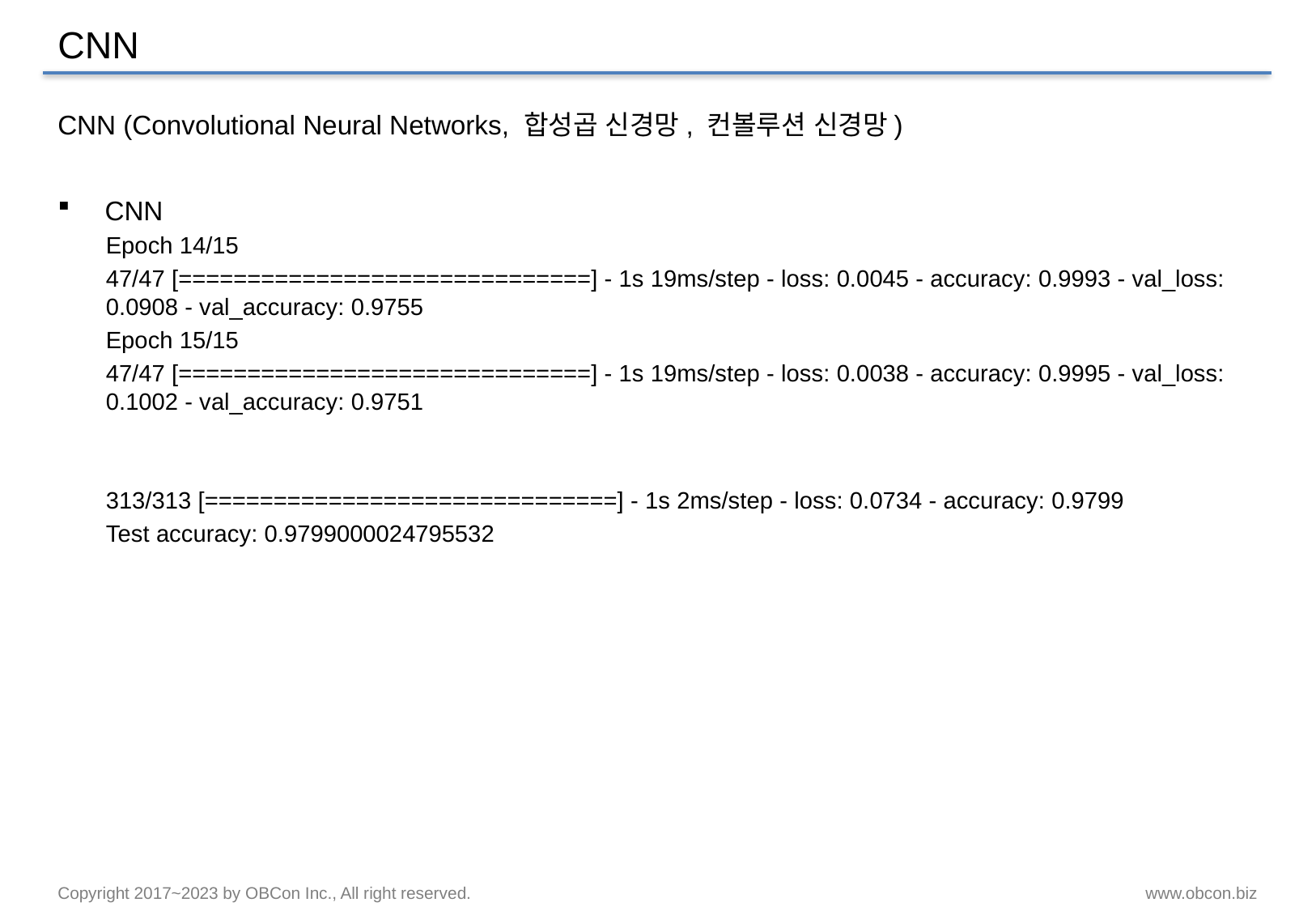

# CNN
CNN (Convolutional Neural Networks, 합성곱 신경망, 컨볼루션 신경망)
CNN
Epoch 14/15
47/47 [==============================] - 1s 19ms/step - loss: 0.0045 - accuracy: 0.9993 - val_loss: 0.0908 - val_accuracy: 0.9755
Epoch 15/15
47/47 [==============================] - 1s 19ms/step - loss: 0.0038 - accuracy: 0.9995 - val_loss: 0.1002 - val_accuracy: 0.9751

313/313 [==============================] - 1s 2ms/step - loss: 0.0734 - accuracy: 0.9799
Test accuracy: 0.9799000024795532